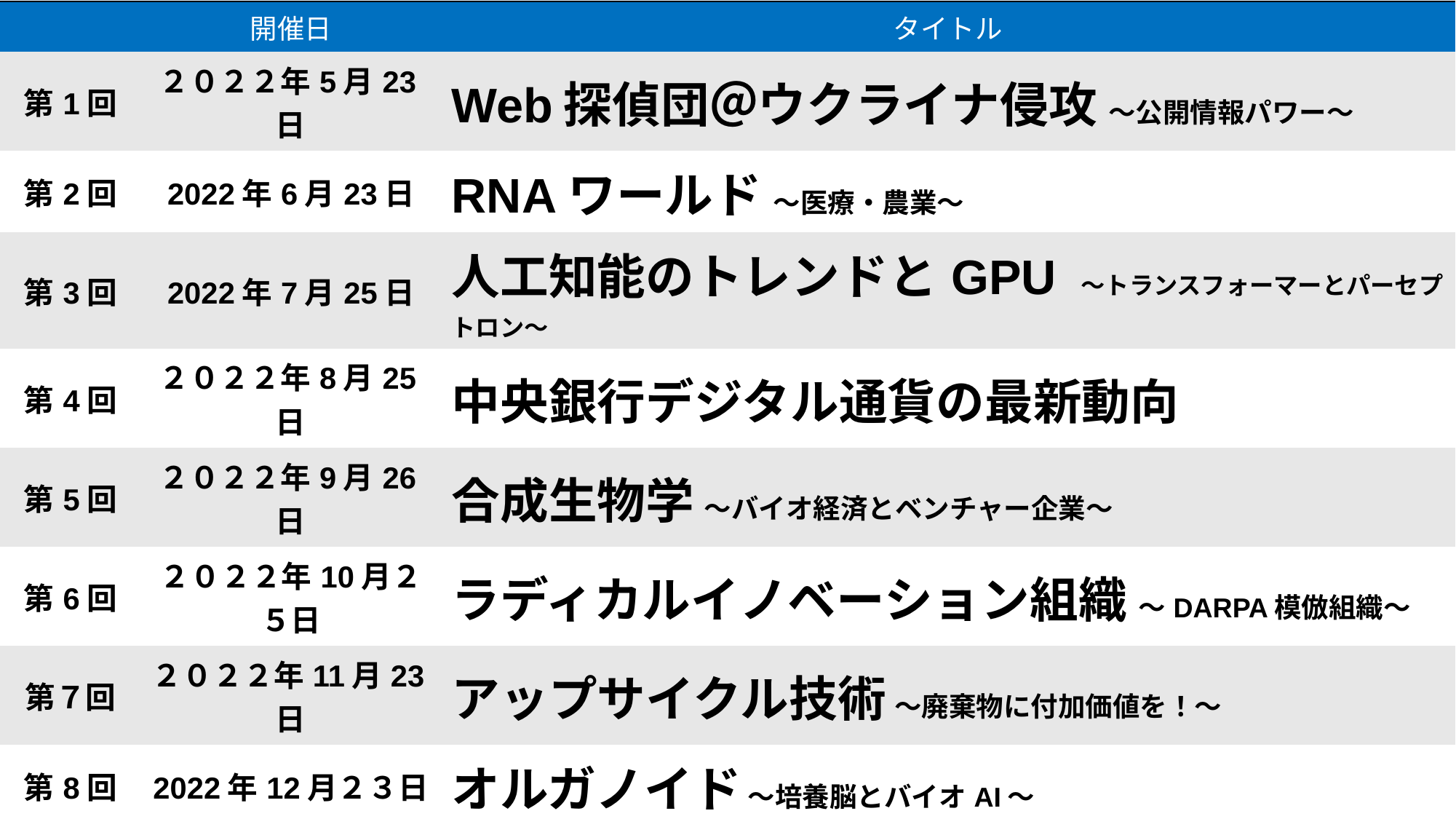

|  | 開催日 | タイトル |
| --- | --- | --- |
| 第1回 | ２０２２年5月23日 | Web探偵団＠ウクライナ侵攻 ～公開情報パワー～ |
| 第2回 | 2022年6月23日 | RNAワールド ～医療・農業～ |
| 第3回 | 2022年7月25日 | 人工知能のトレンドとGPU ～トランスフォーマーとパーセプトロン～ |
| 第4回 | ２０２２年8月25日 | 中央銀行デジタル通貨の最新動向 |
| 第5回 | ２０２２年9月26日 | 合成生物学 ～バイオ経済とベンチャー企業～ |
| 第6回 | ２０２２年10月２５日 | ラディカルイノベーション組織 ～DARPA模倣組織～ |
| 第７回 | ２０２２年11月23日 | アップサイクル技術 ～廃棄物に付加価値を！～ |
| 第8回 | 2022年12月２３日 | オルガノイド ～培養脳とバイオAI～ |
| 第9回 | ２０２３年1月25日 | 航空・宇宙～小型衛星、無人機、極超音速～ |
| 第10回 | ２０２３年2月10日 | アップサイクル技術 ～技術フォーサイトレポート解説＋～ |